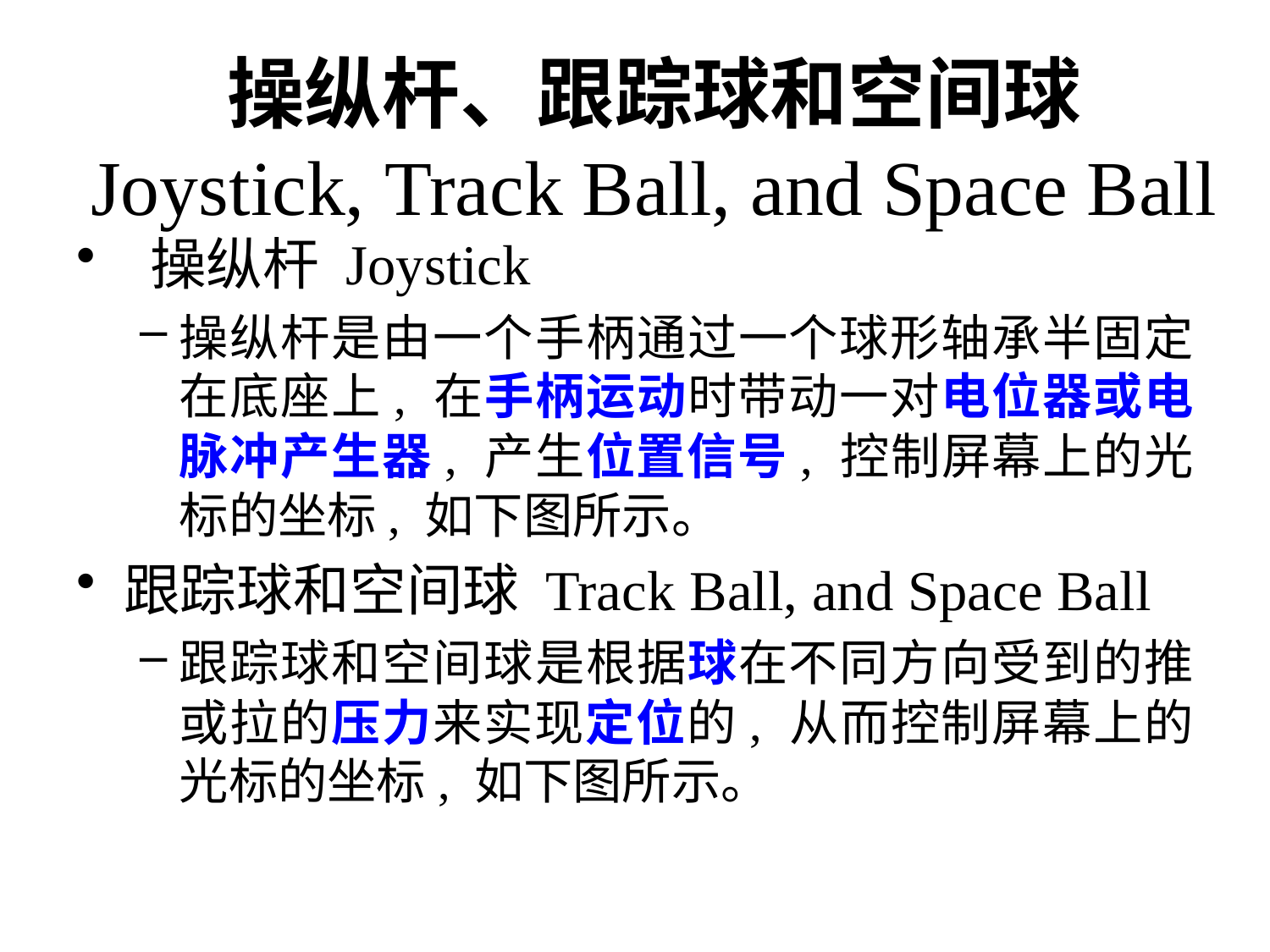

# 操纵杆、跟踪球和空间球 Joystick, Track Ball, and Space Ball
 操纵杆 Joystick
操纵杆是由一个手柄通过一个球形轴承半固定在底座上, 在手柄运动时带动一对电位器或电脉冲产生器, 产生位置信号, 控制屏幕上的光标的坐标, 如下图所示。
跟踪球和空间球 Track Ball, and Space Ball
跟踪球和空间球是根据球在不同方向受到的推或拉的压力来实现定位的, 从而控制屏幕上的光标的坐标, 如下图所示。